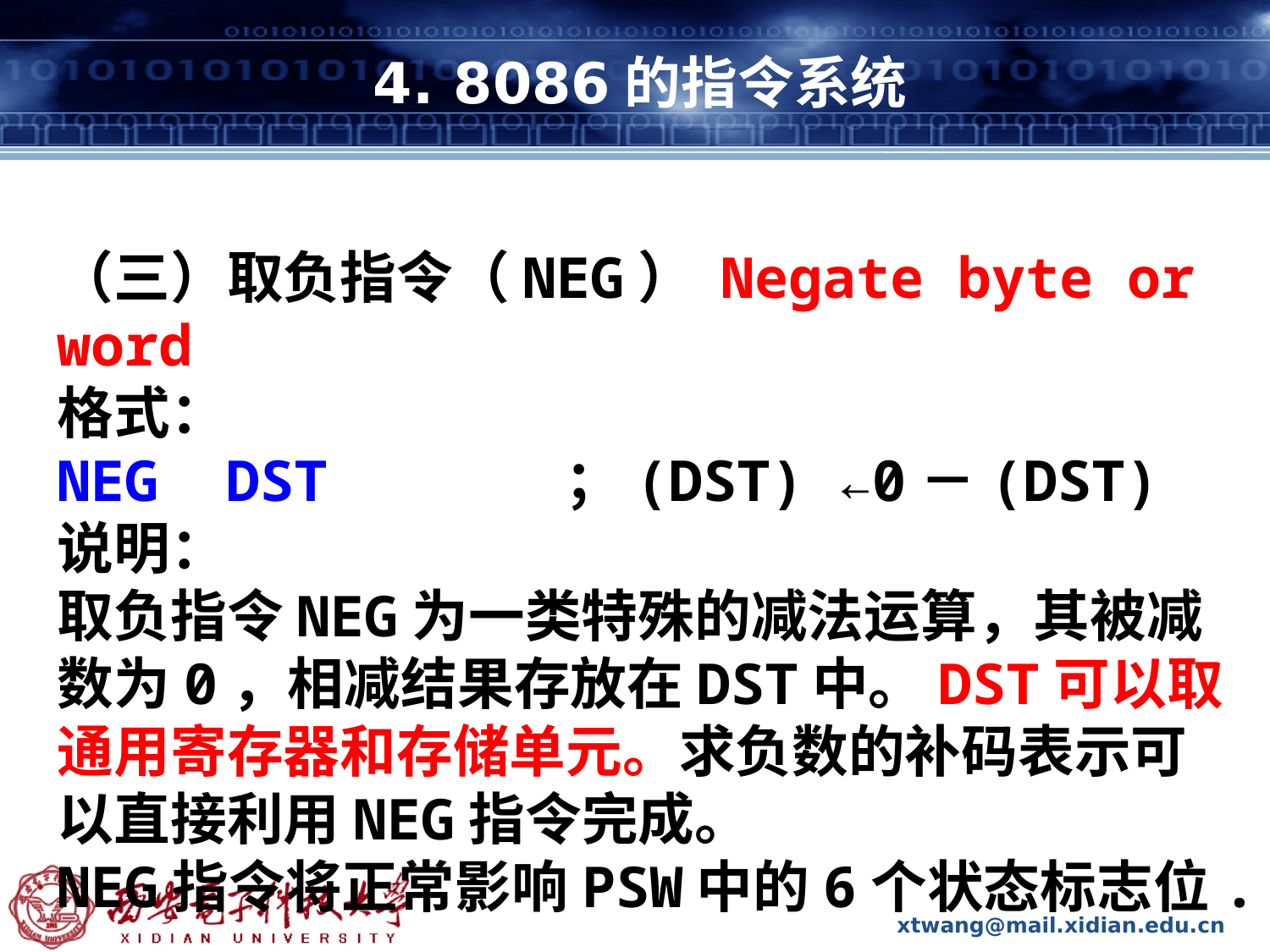

# 4. 8086的指令系统
（三）取负指令（NEG） Negate byte or word
格式：
NEG  DST		；(DST) ←0－(DST)
说明：
取负指令NEG为一类特殊的减法运算，其被减数为0，相减结果存放在DST中。DST可以取通用寄存器和存储单元。求负数的补码表示可以直接利用NEG指令完成。
NEG指令将正常影响PSW中的6个状态标志位.